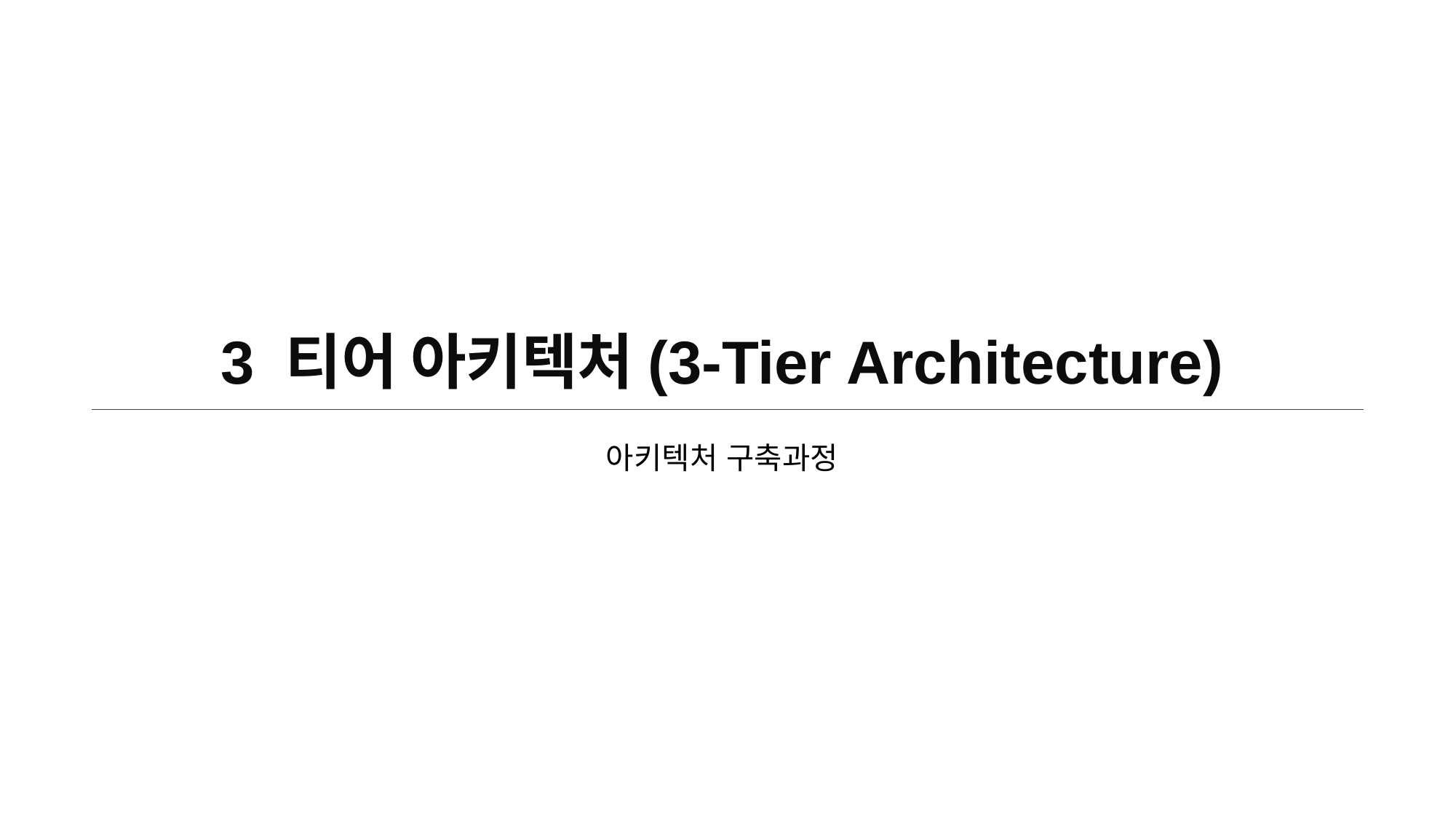

# 3 티어 아키텍처(3-Tier Architecture)
아키텍처 구축과정